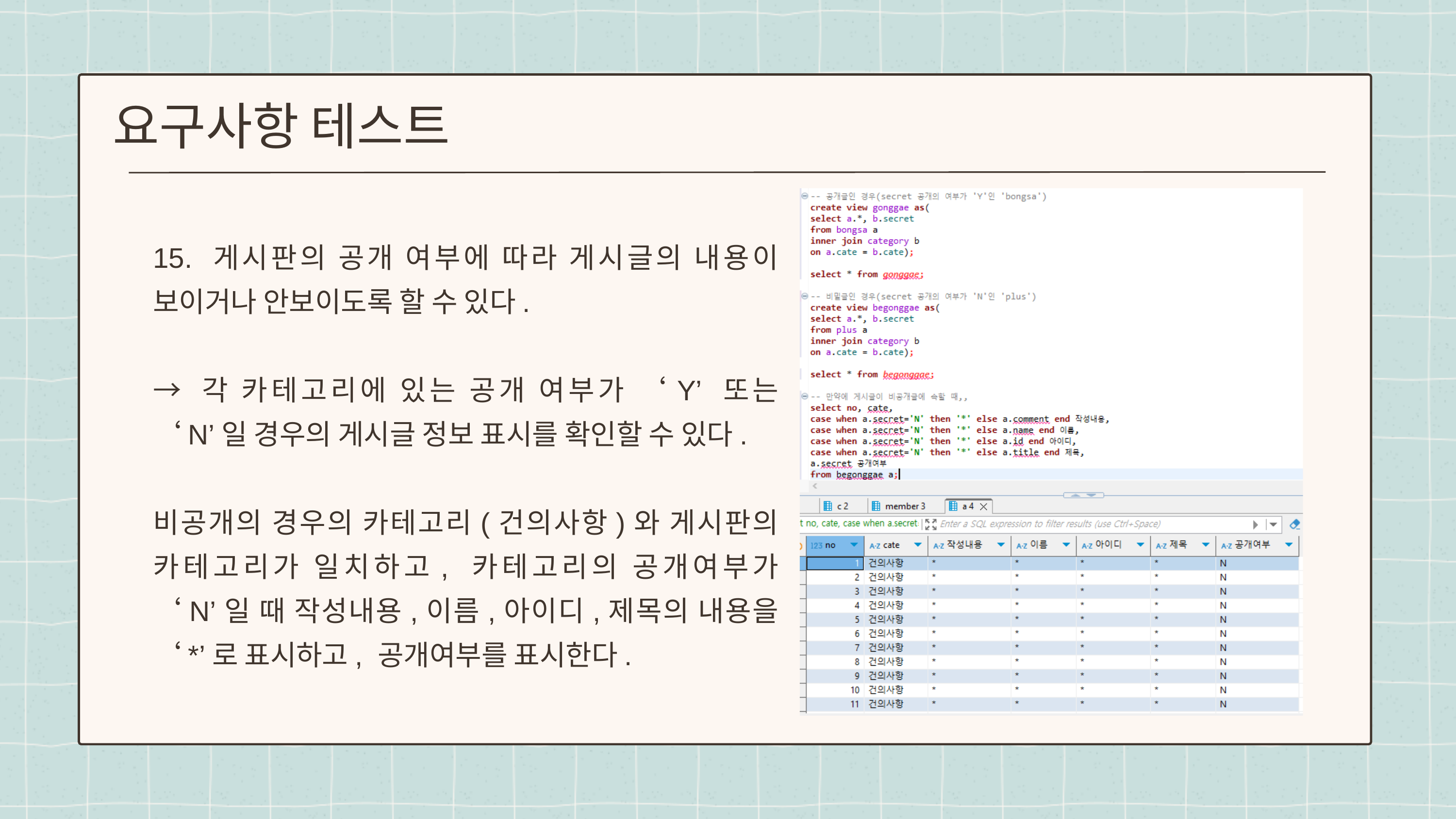

요구사항 테스트

15. 게시판의 공개 여부에 따라 게시글의 내용이 보이거나 안보이도록 할 수 있다.

→ 각 카테고리에 있는 공개 여부가 ‘Y’ 또는 ‘N’일 경우의 게시글 정보 표시를 확인할 수 있다.

비공개의 경우의 카테고리(건의사항)와 게시판의 카테고리가 일치하고, 카테고리의 공개여부가 ‘N’일 때 작성내용,이름,아이디,제목의 내용을 ‘*’로 표시하고, 공개여부를 표시한다.